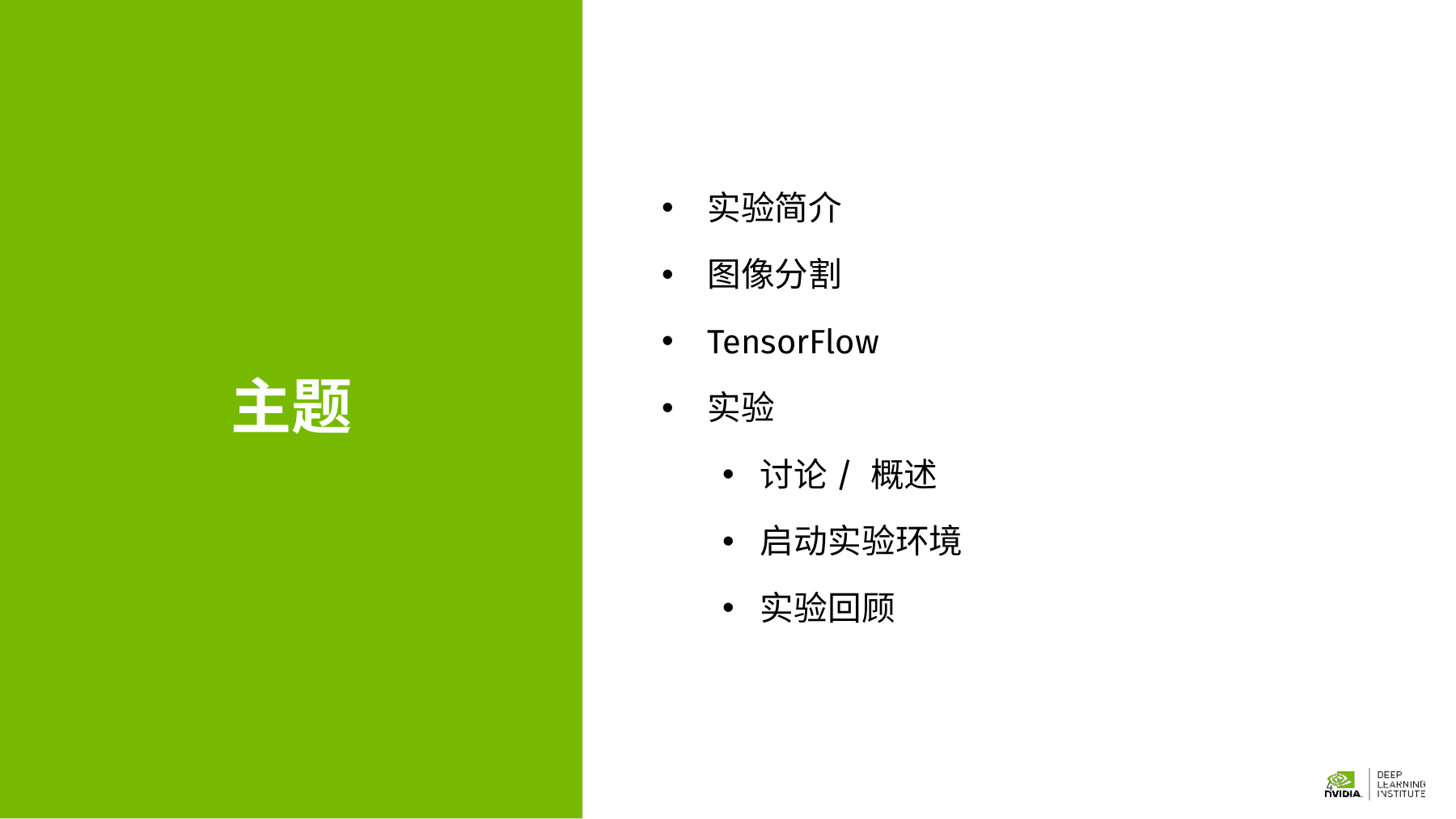

实验简介
图像分割
TensorFlow
实验
讨论/ 概述
启动实验环境
实验回顾
主题